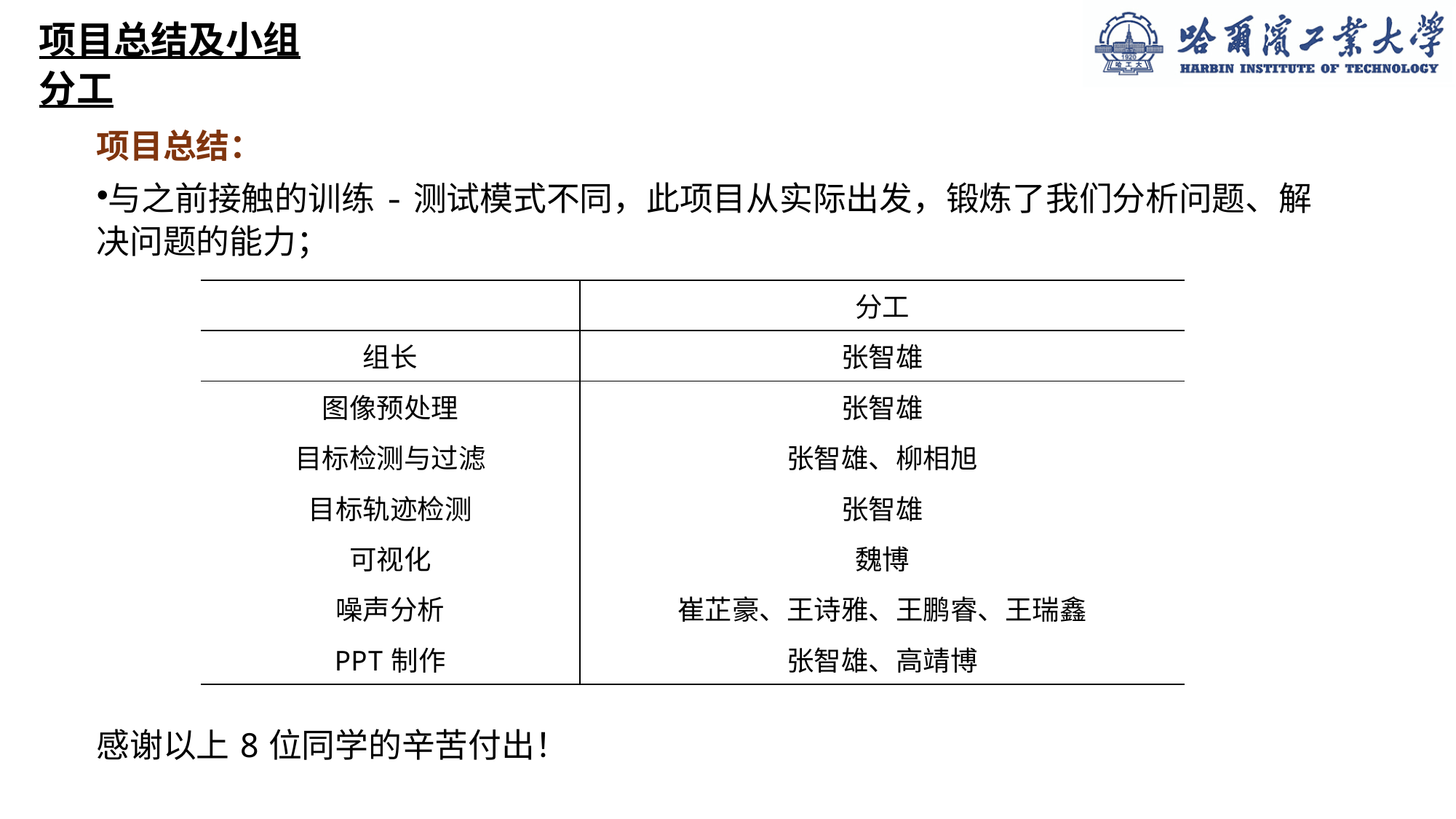

# 项目总结及小组分工
项目总结：
与之前接触的训练-测试模式不同，此项目从实际出发，锻炼了我们分析问题、解决问题的能力；

感谢以上8位同学的辛苦付出！

|  | 分工 |
| --- | --- |
| 组长 | 张智雄 |
| 图像预处理 | 张智雄 |
| 目标检测与过滤 | 张智雄、柳相旭 |
| 目标轨迹检测 | 张智雄 |
| 可视化 | 魏博 |
| 噪声分析 | 崔芷豪、王诗雅、王鹏睿、王瑞鑫 |
| PPT制作 | 张智雄、高靖博 |